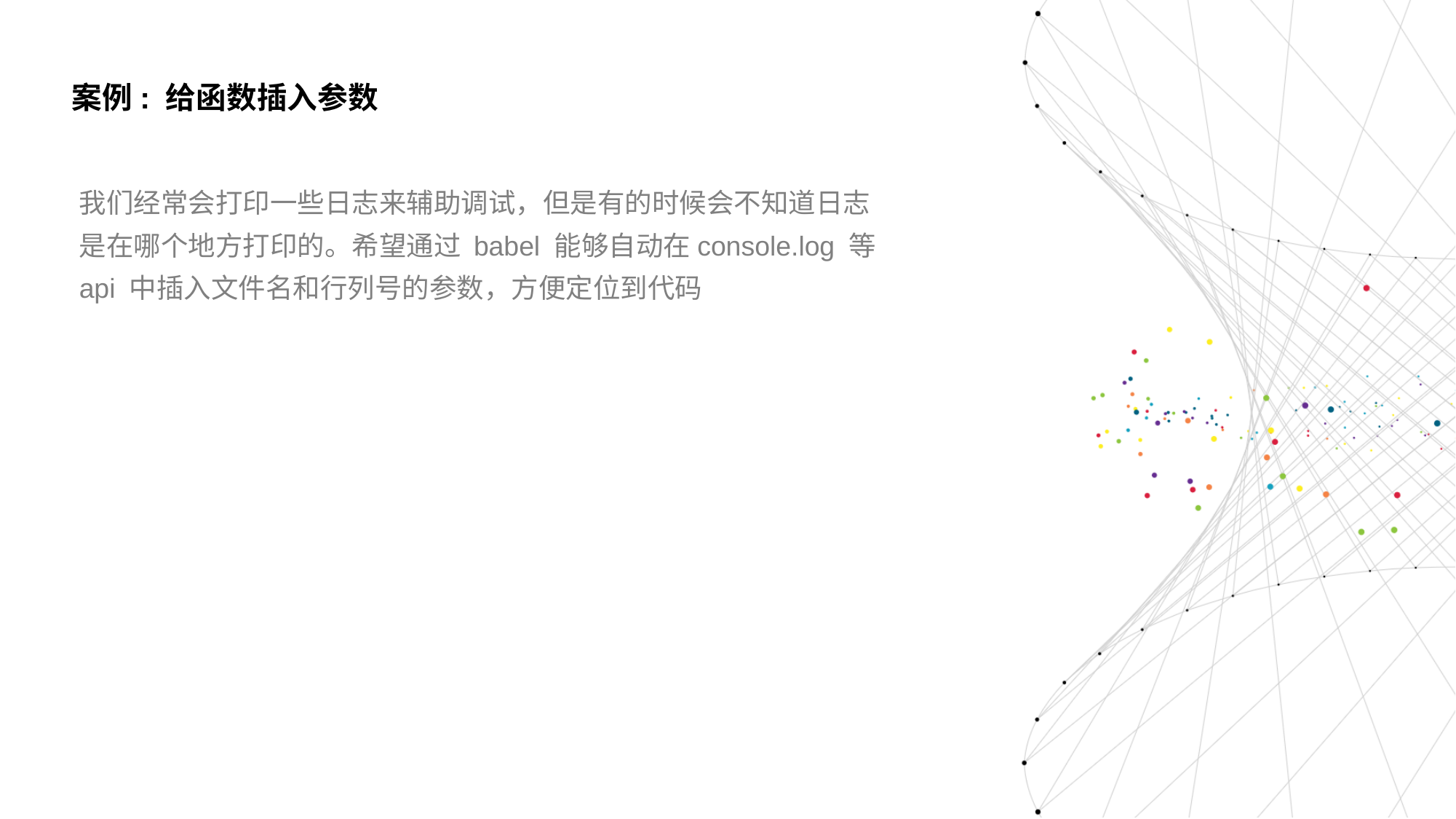

案例: 给函数插入参数
我们经常会打印⼀些⽇志来辅助调试，但是有的时候会不知道⽇志是在哪个地⽅打印的。希望通过 babel 能够⾃动在console.log 等 api 中插⼊⽂件名和⾏列号的参数，⽅便定位到代码